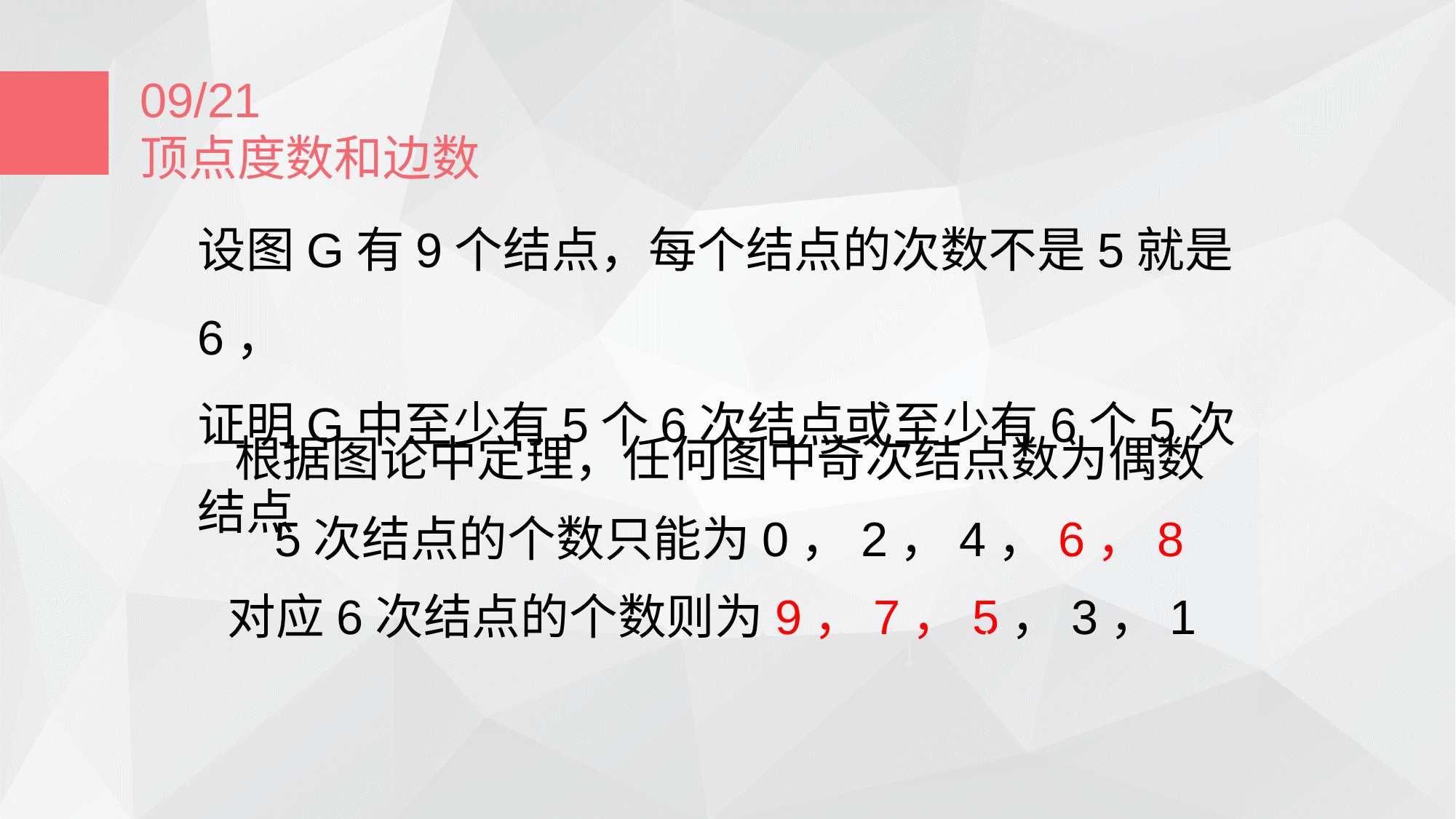

09/21
顶点度数和边数

设图G有9个结点，每个结点的次数不是5就是6，
证明G中至少有5个6次结点或至少有6个5次结点
根据图论中定理，任何图中奇次结点数为偶数
5次结点的个数只能为0，2，4，6，8
对应6次结点的个数则为9，7，5，3，1